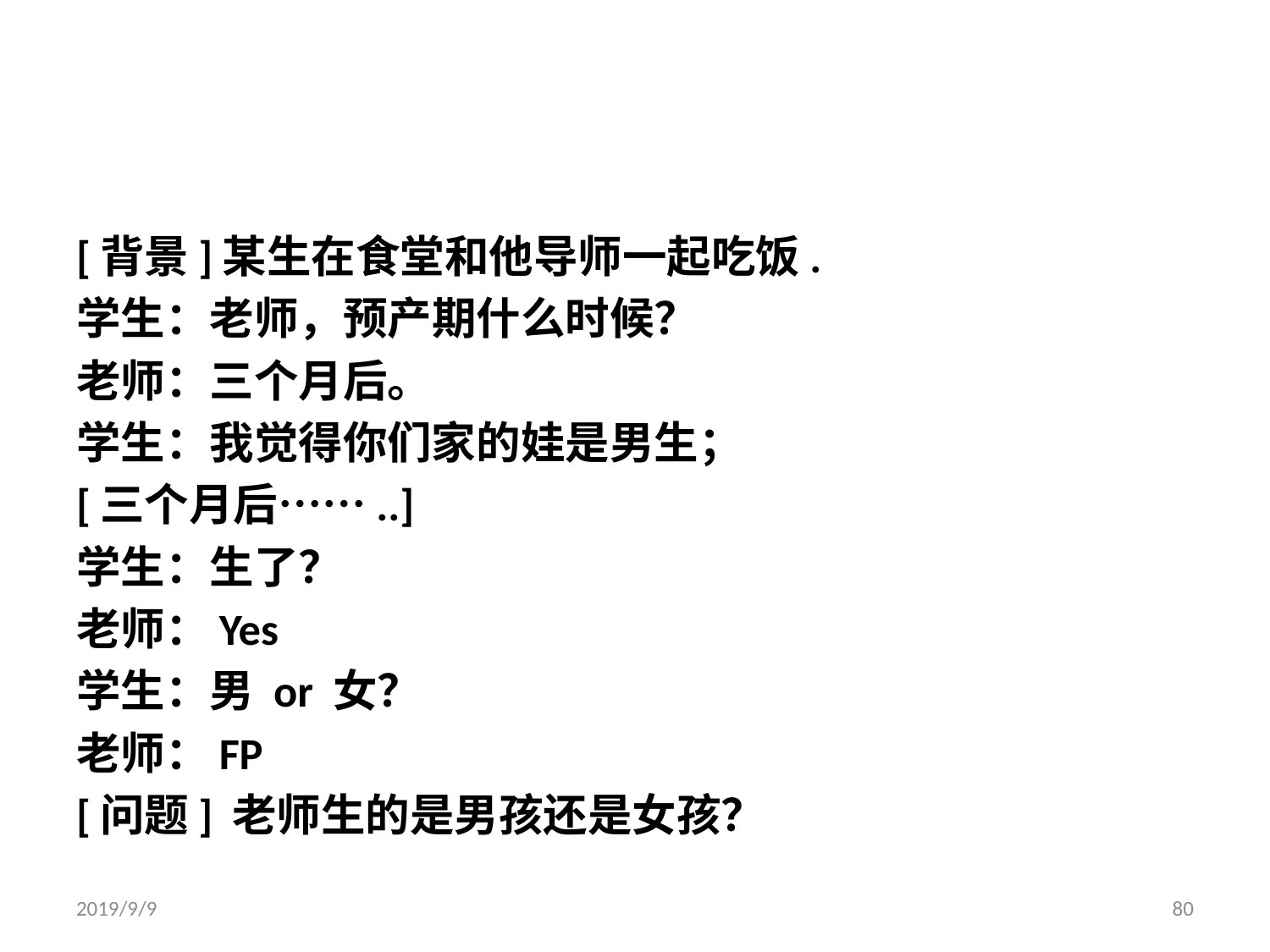

#
[背景]某生在食堂和他导师一起吃饭.
学生：老师，预产期什么时候？
老师：三个月后。
学生：我觉得你们家的娃是男生；
[三个月后……..]
学生：生了？
老师：Yes
学生：男 or 女？
老师：FP
[问题] 老师生的是男孩还是女孩？
2019/9/9
80